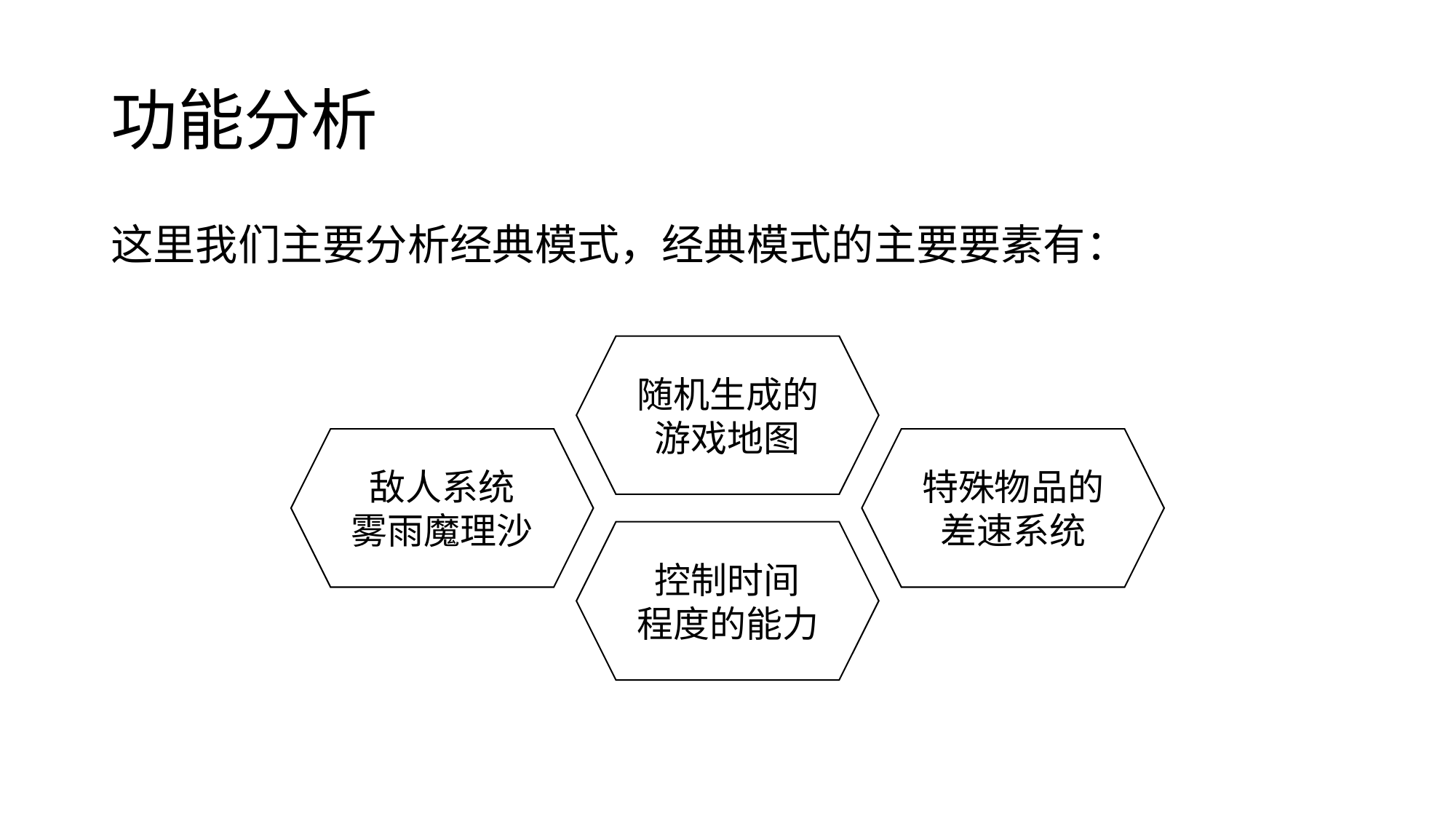

# 功能分析
这里我们主要分析经典模式，经典模式的主要要素有：

随机生成的
游戏地图
敌人系统
雾雨魔理沙
特殊物品的
差速系统
控制时间
程度的能力